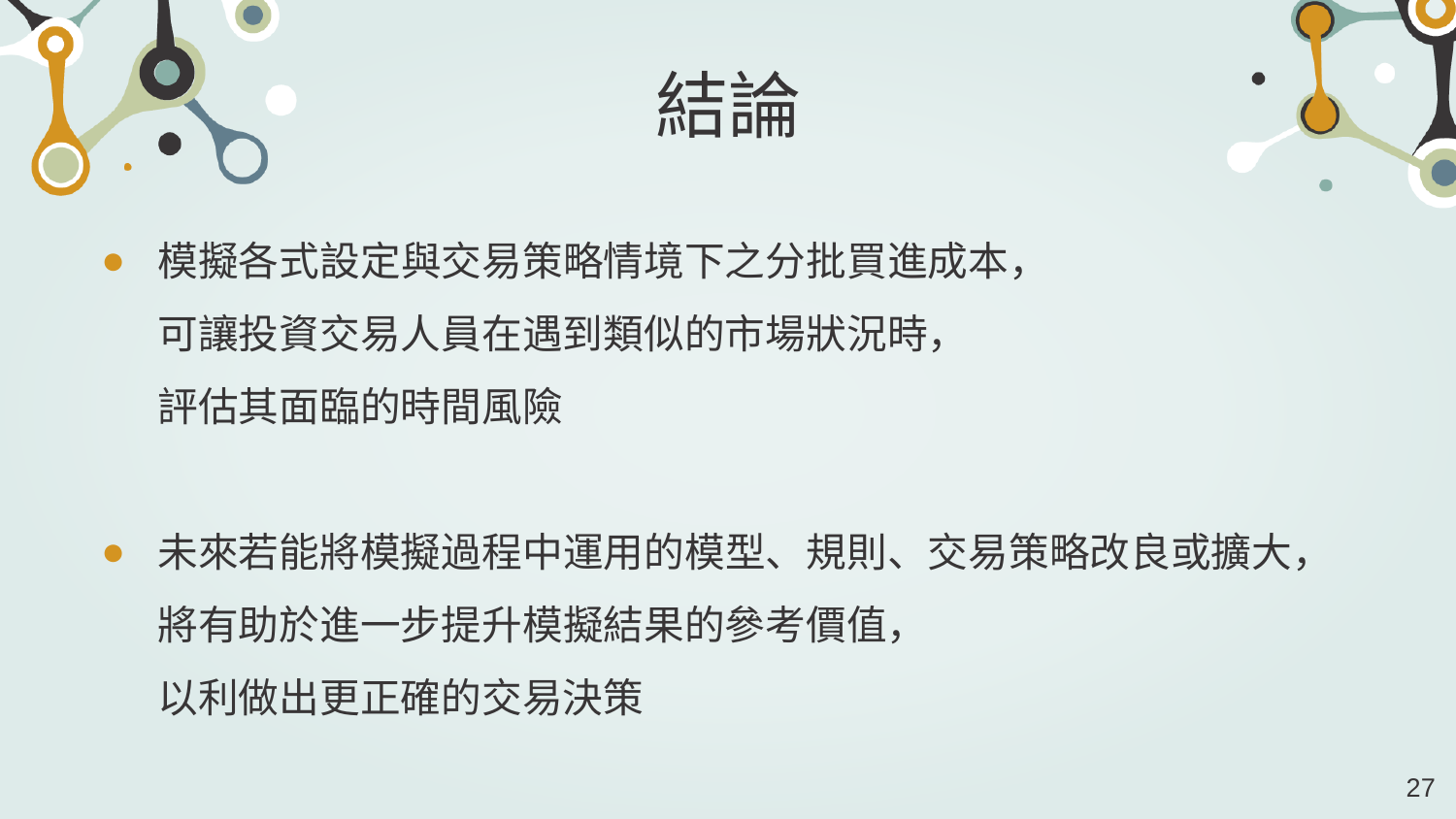

# 結論

模擬各式設定與交易策略情境下之分批買進成本，
可讓投資交易人員在遇到類似的市場狀況時，
評估其面臨的時間風險

未來若能將模擬過程中運用的模型、規則、交易策略改良或擴大，
將有助於進一步提升模擬結果的參考價值，
以利做出更正確的交易決策

27